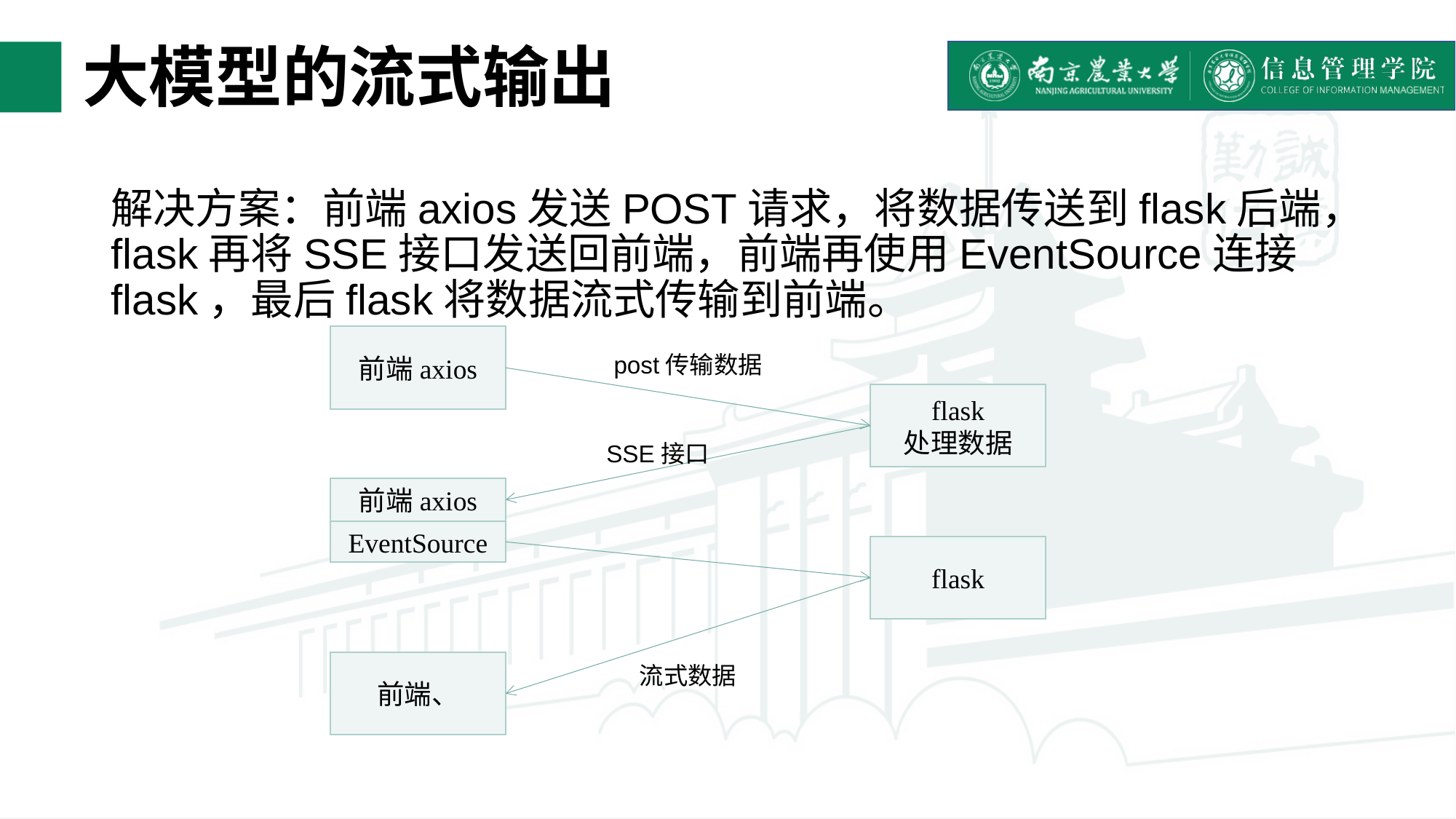

# 大模型的流式输出
解决方案：前端axios发送POST请求，将数据传送到flask后端，flask再将SSE接口发送回前端，前端再使用EventSource连接flask，最后flask将数据流式传输到前端。
前端axios
post传输数据
flask
处理数据
SSE接口
前端axios
EventSource
flask
前端、
流式数据